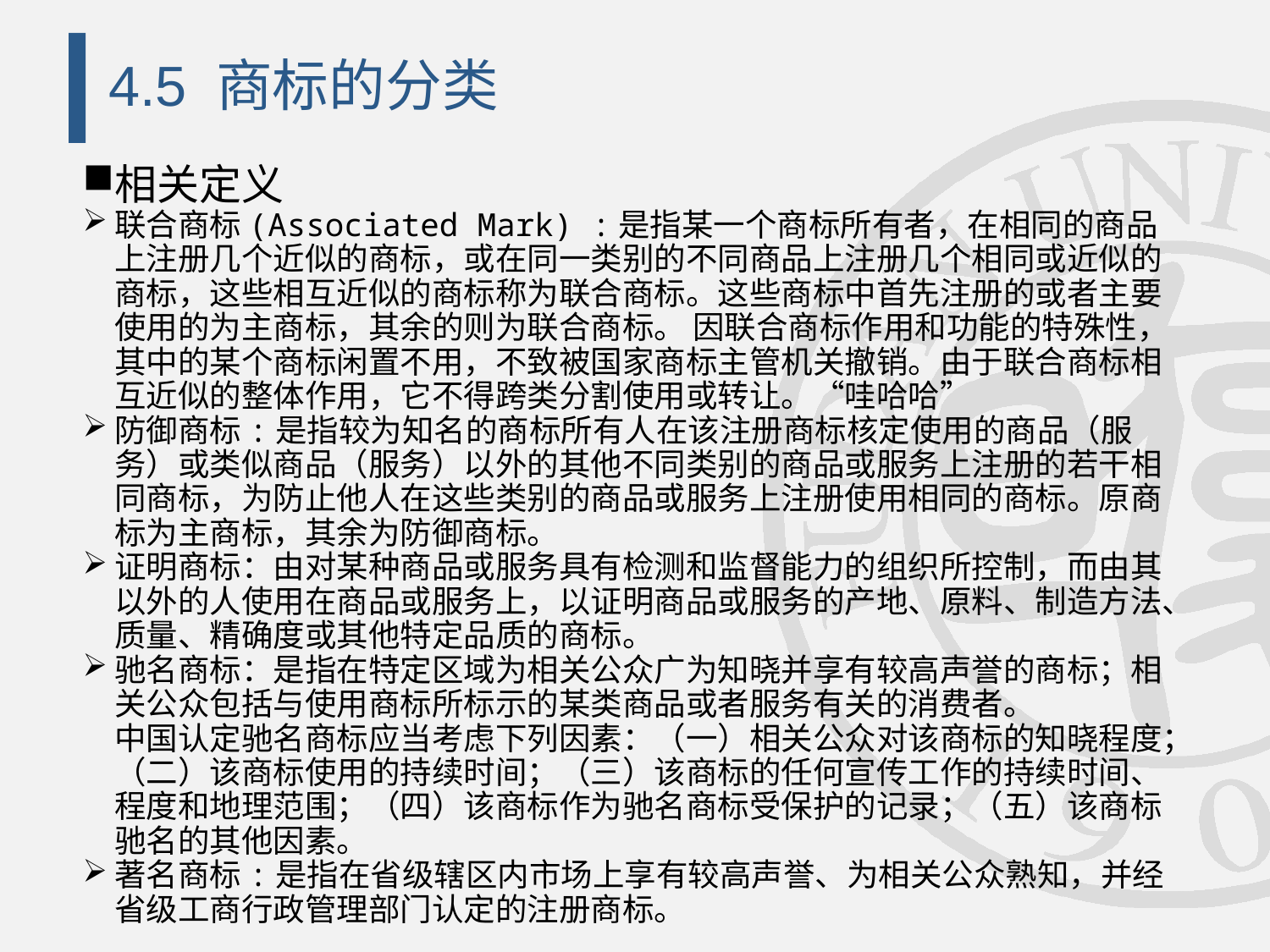

# 4.5 商标的分类
相关定义
联合商标(Associated Mark) :是指某一个商标所有者，在相同的商品上注册几个近似的商标，或在同一类别的不同商品上注册几个相同或近似的商标，这些相互近似的商标称为联合商标。这些商标中首先注册的或者主要使用的为主商标，其余的则为联合商标。 因联合商标作用和功能的特殊性，其中的某个商标闲置不用，不致被国家商标主管机关撤销。由于联合商标相互近似的整体作用，它不得跨类分割使用或转让。“哇哈哈”
防御商标:是指较为知名的商标所有人在该注册商标核定使用的商品（服务）或类似商品（服务）以外的其他不同类别的商品或服务上注册的若干相同商标，为防止他人在这些类别的商品或服务上注册使用相同的商标。原商标为主商标，其余为防御商标。
证明商标：由对某种商品或服务具有检测和监督能力的组织所控制，而由其以外的人使用在商品或服务上，以证明商品或服务的产地、原料、制造方法、质量、精确度或其他特定品质的商标。
驰名商标：是指在特定区域为相关公众广为知晓并享有较高声誉的商标；相关公众包括与使用商标所标示的某类商品或者服务有关的消费者。
中国认定驰名商标应当考虑下列因素：（一）相关公众对该商标的知晓程度；（二）该商标使用的持续时间；（三）该商标的任何宣传工作的持续时间、程度和地理范围；（四）该商标作为驰名商标受保护的记录；（五）该商标驰名的其他因素。
著名商标:是指在省级辖区内市场上享有较高声誉、为相关公众熟知，并经省级工商行政管理部门认定的注册商标。